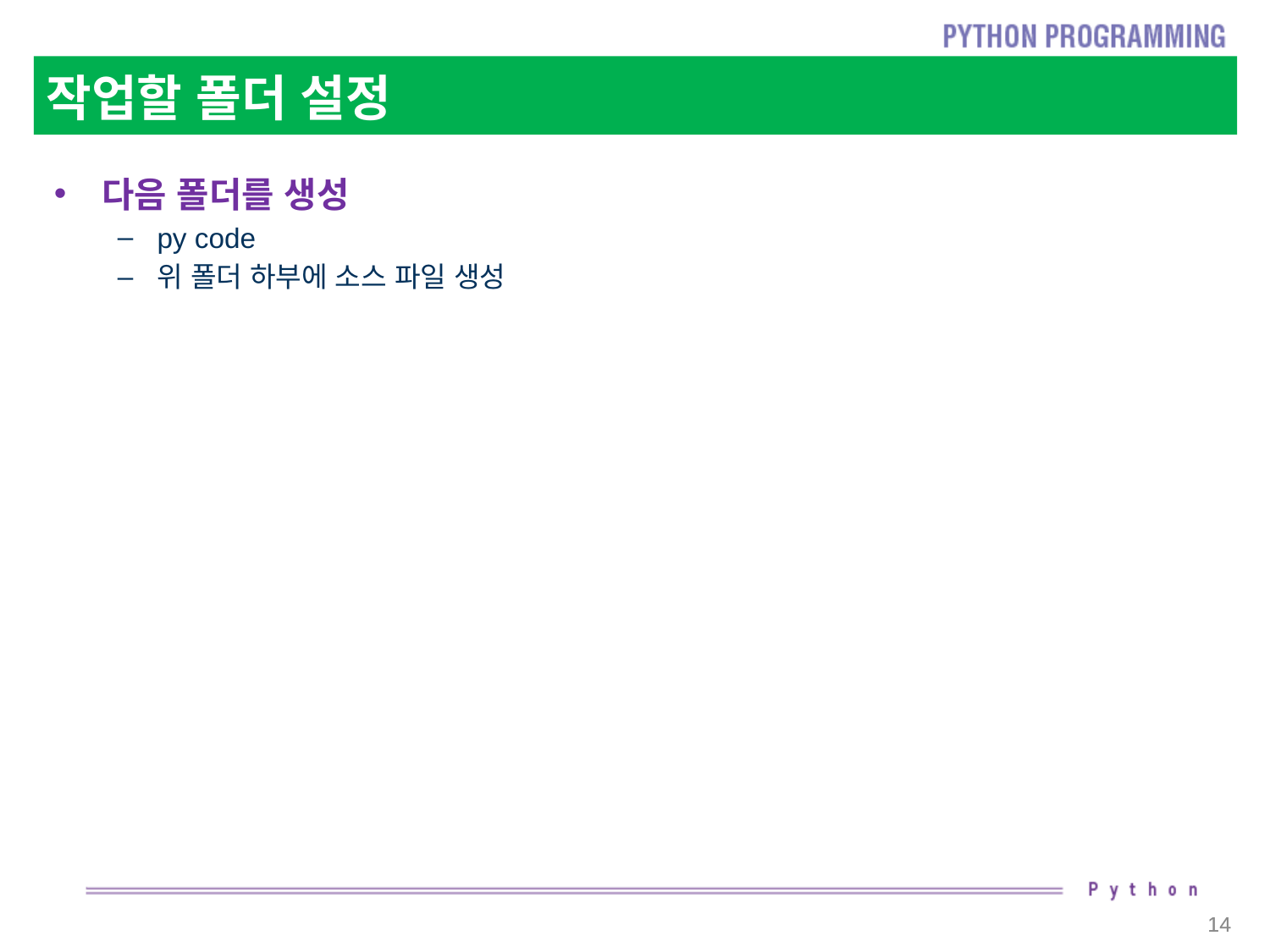

# 작업할 폴더 설정
다음 폴더를 생성
py code
위 폴더 하부에 소스 파일 생성
14